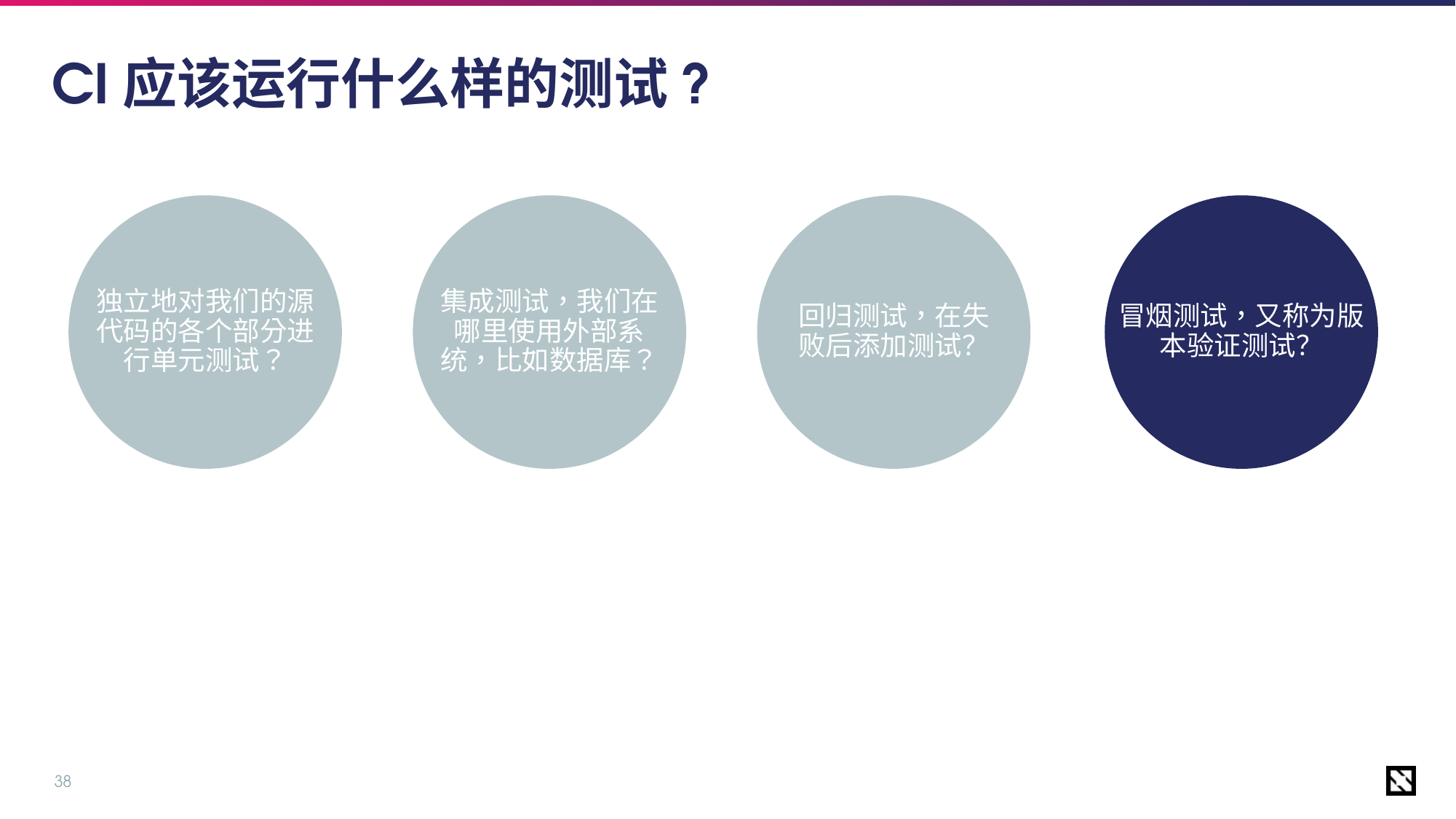

# CI应该运行什么样的测试?

独立地对我们的源代码的各个部分进行单元测试？
集成测试，我们在哪里使用外部系统，比如数据库？
回归测试，在失败后添加测试？
冒烟测试，又称为版本验证测试？